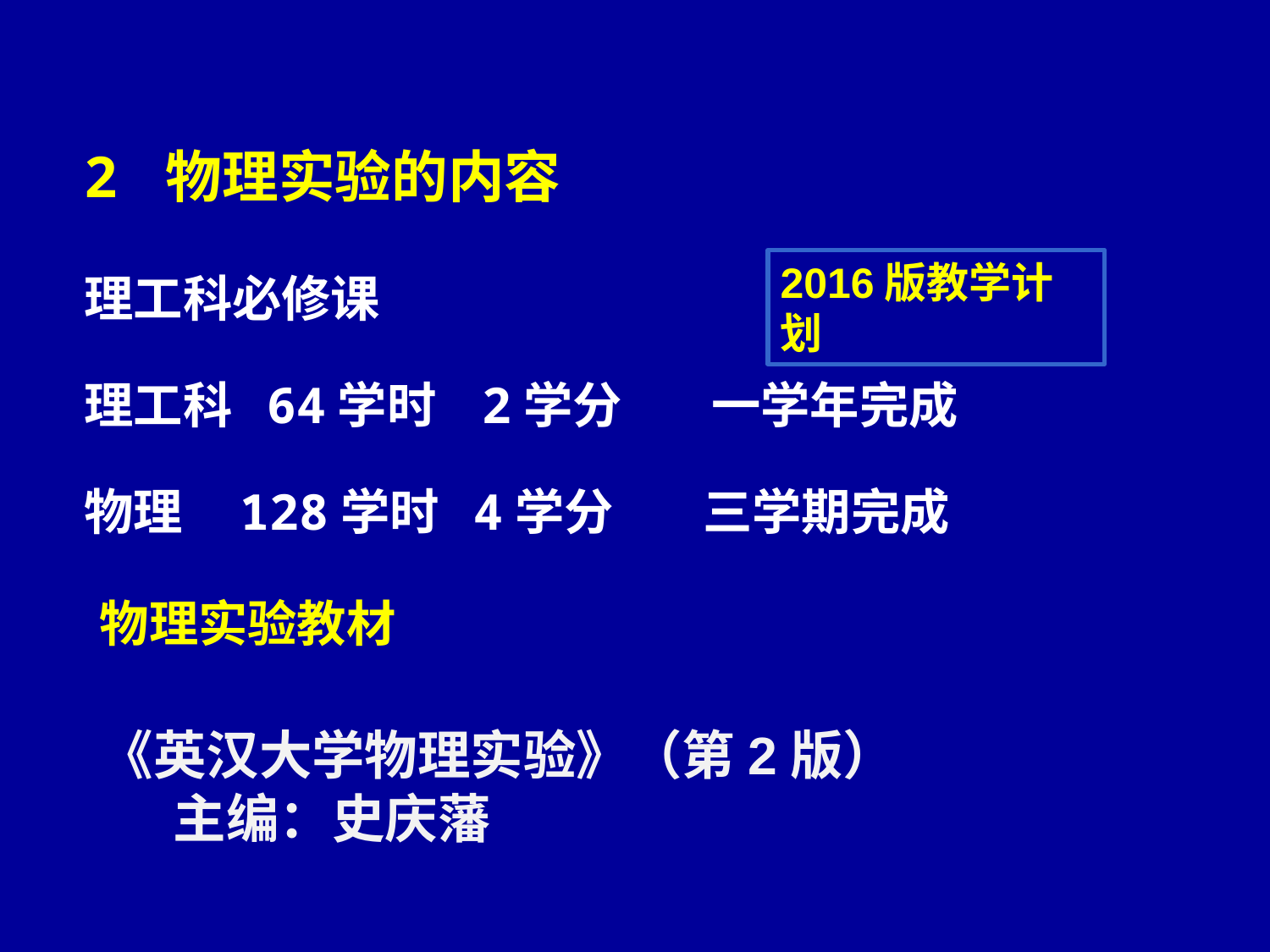

2 物理实验的内容
2016版教学计划
理工科必修课

理工科  64学时   2学分        一学年完成

物理    128学时  4学分        三学期完成
物理实验教材
《英汉大学物理实验》（第2版）
     主编：史庆藩